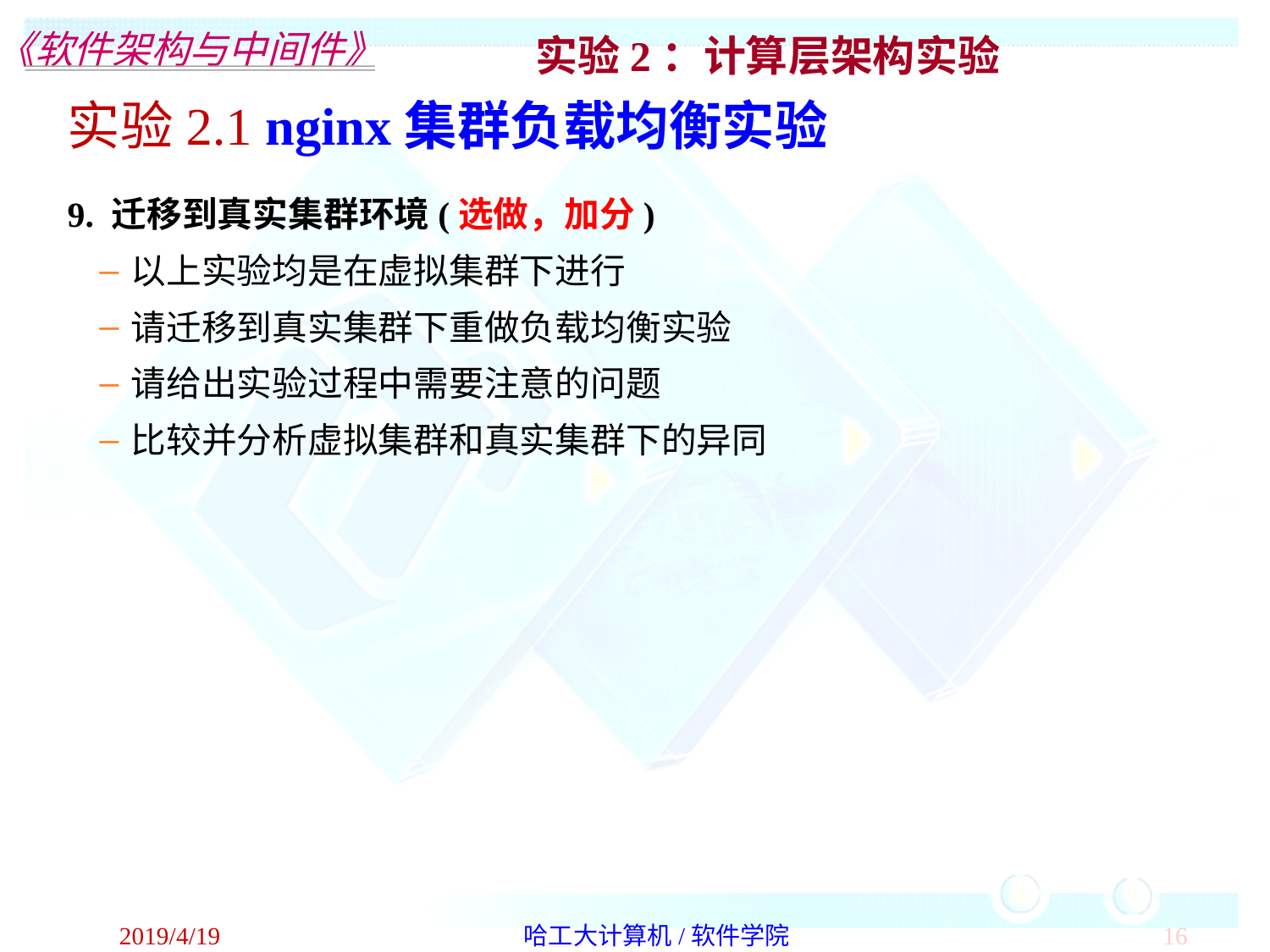

实验2.1 nginx集群负载均衡实验
9. 迁移到真实集群环境(选做，加分)
以上实验均是在虚拟集群下进行
请迁移到真实集群下重做负载均衡实验
请给出实验过程中需要注意的问题
比较并分析虚拟集群和真实集群下的异同